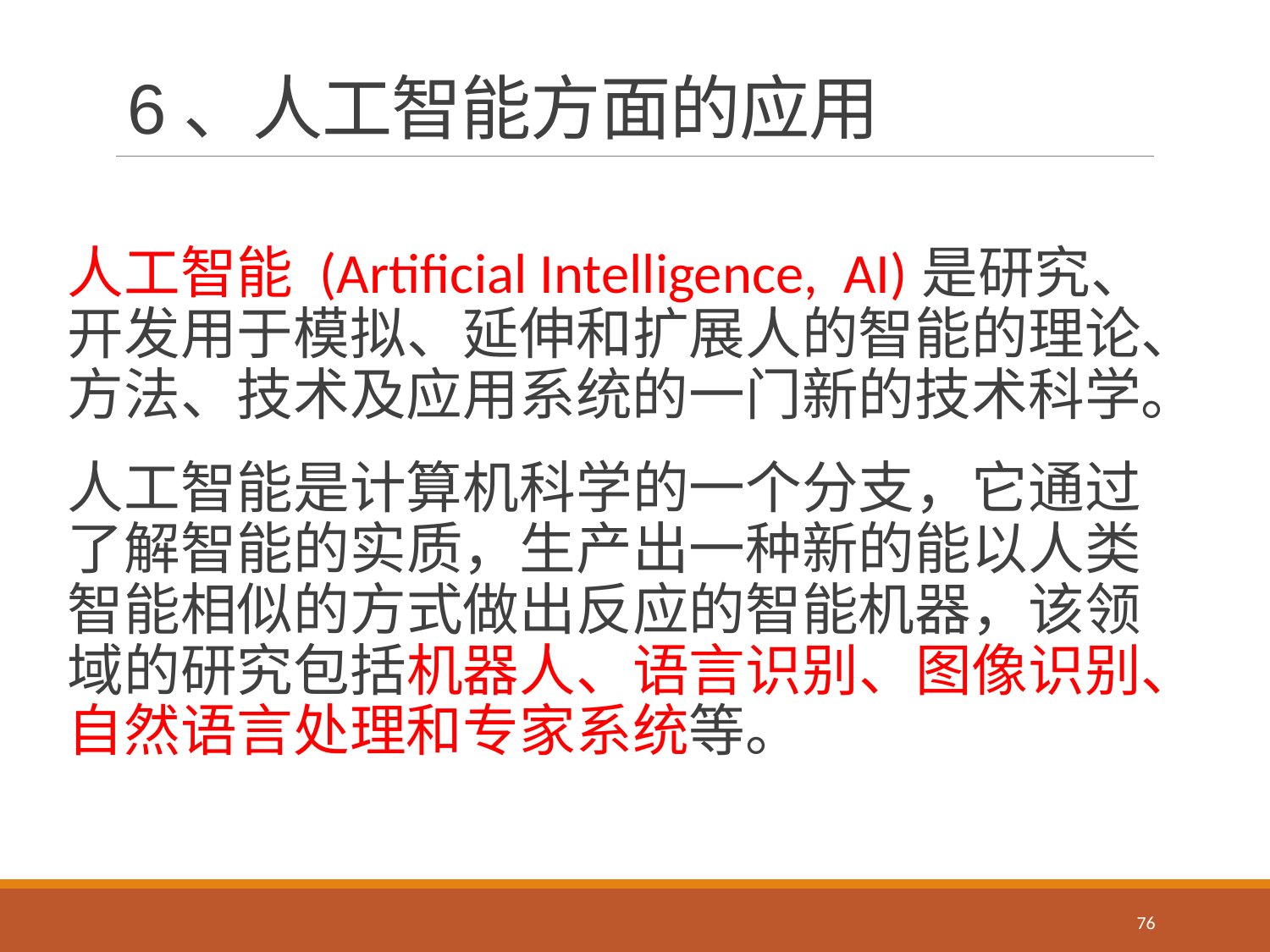

# 6、人工智能方面的应用
人工智能 (Artificial Intelligence,  AI)是研究、开发用于模拟、延伸和扩展人的智能的理论、方法、技术及应用系统的一门新的技术科学。
人工智能是计算机科学的一个分支，它通过了解智能的实质，生产出一种新的能以人类智能相似的方式做出反应的智能机器，该领域的研究包括机器人、语言识别、图像识别、自然语言处理和专家系统等。
76